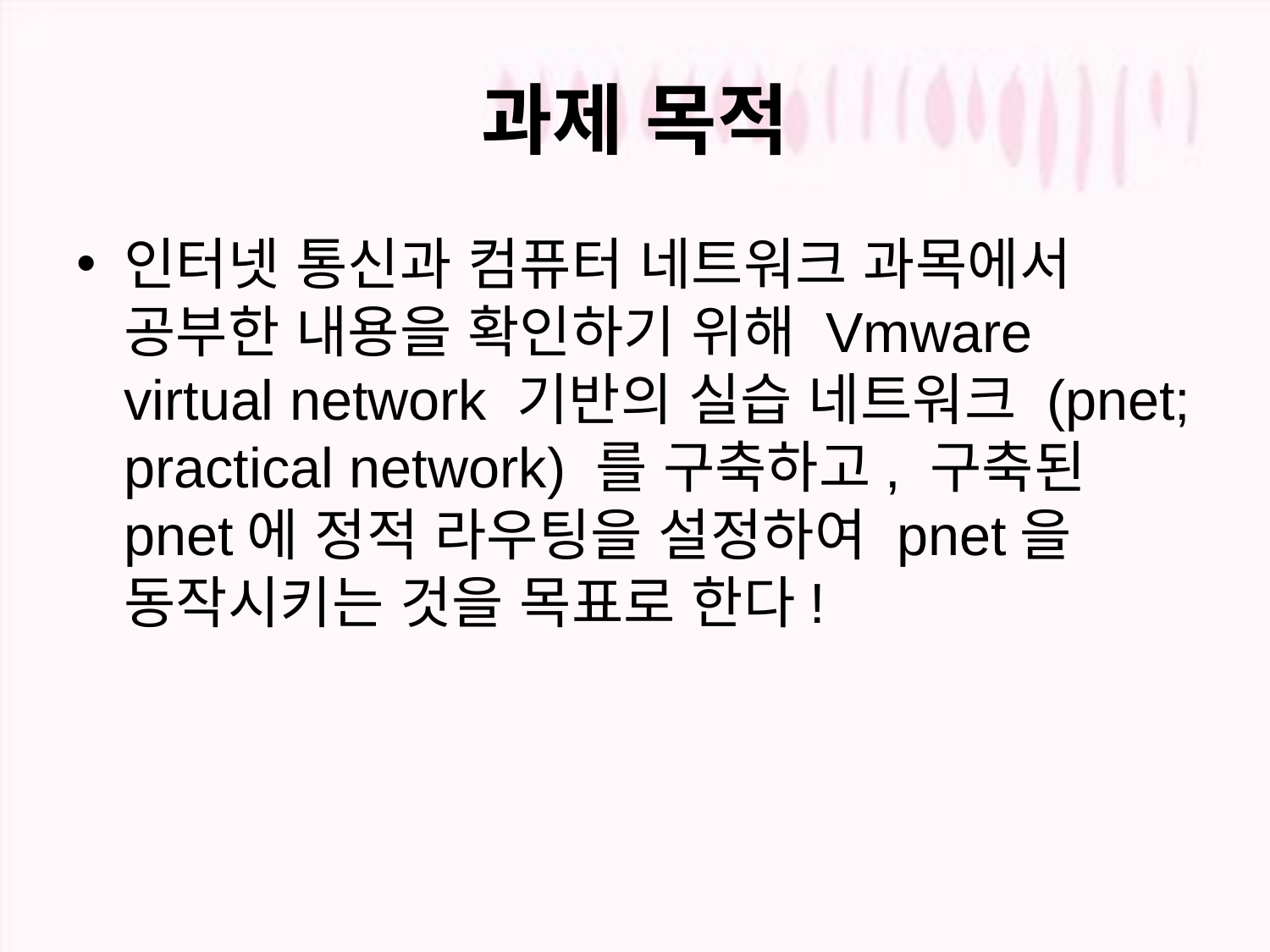

# 과제 목적
인터넷 통신과 컴퓨터 네트워크 과목에서 공부한 내용을 확인하기 위해 Vmware virtual network 기반의 실습 네트워크 (pnet; practical network) 를 구축하고, 구축된 pnet에 정적 라우팅을 설정하여 pnet을 동작시키는 것을 목표로 한다!